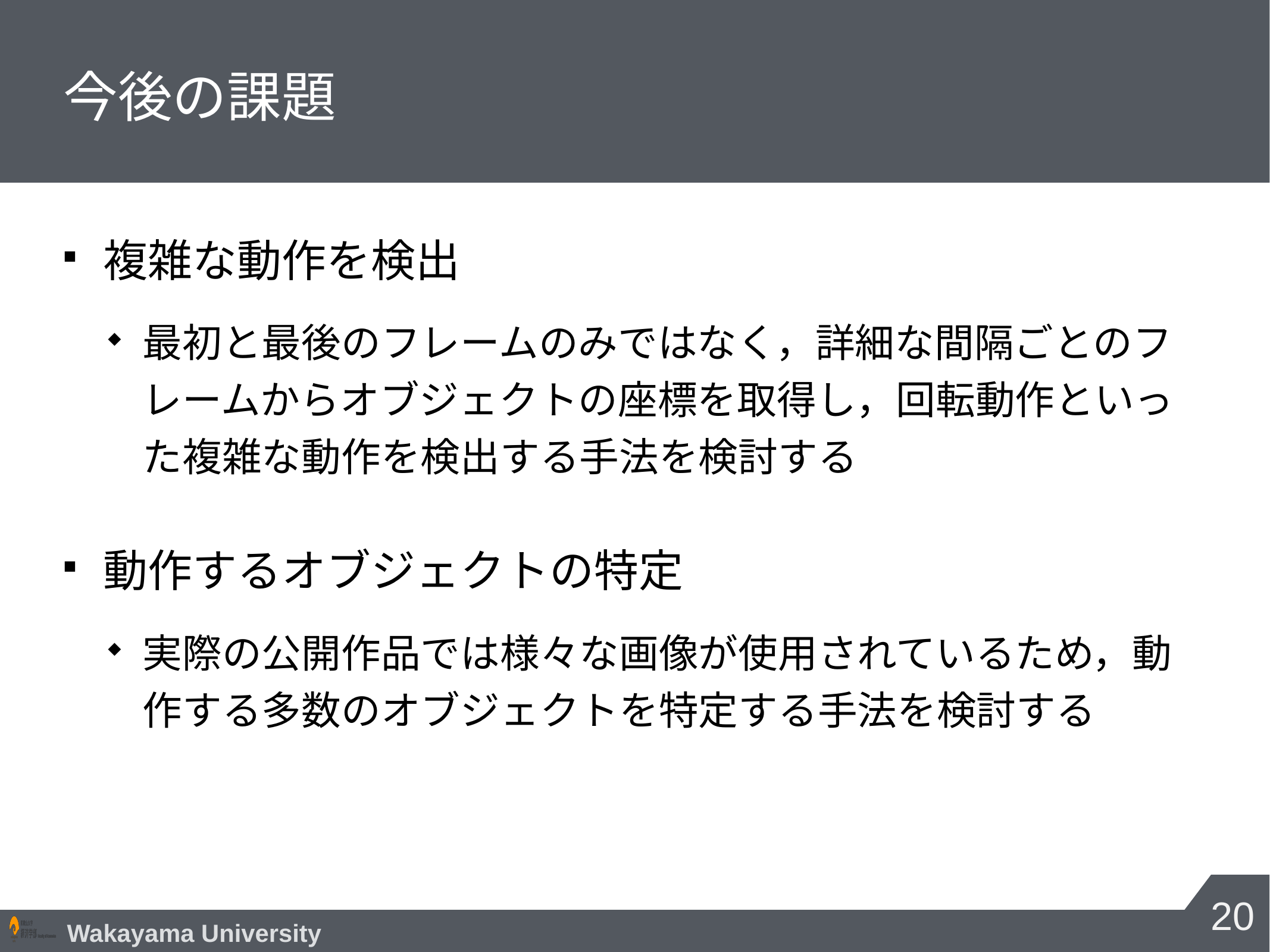

# 今後の課題
複雑な動作を検出
最初と最後のフレームのみではなく，詳細な間隔ごとのフレームからオブジェクトの座標を取得し，回転動作といった複雑な動作を検出する手法を検討する
動作するオブジェクトの特定
実際の公開作品では様々な画像が使用されているため，動作する多数のオブジェクトを特定する手法を検討する

20